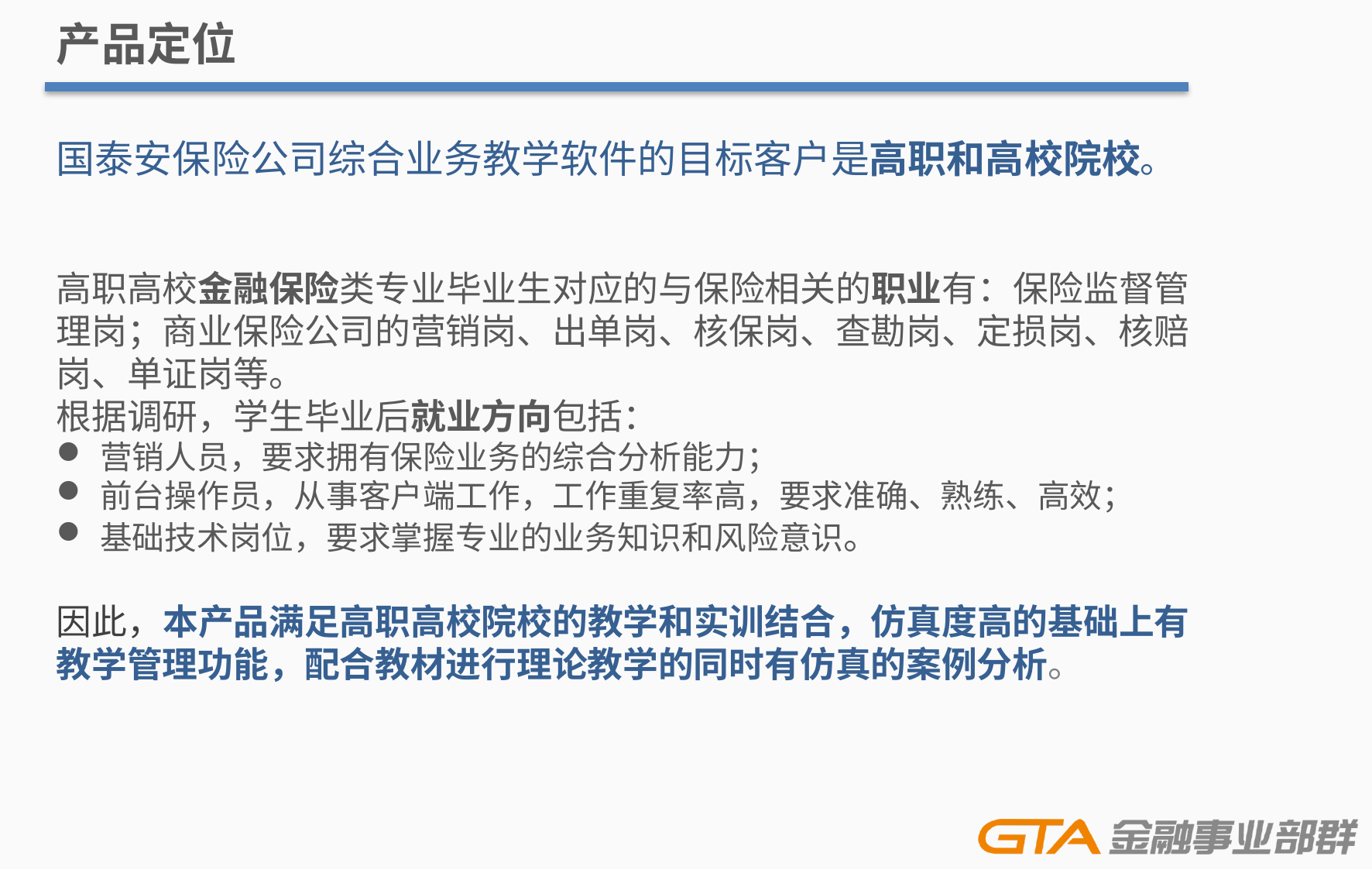

产品定位
国泰安保险公司综合业务教学软件的目标客户是高职和高校院校。
高职高校金融保险类专业毕业生对应的与保险相关的职业有：保险监督管理岗；商业保险公司的营销岗、出单岗、核保岗、查勘岗、定损岗、核赔岗、单证岗等。
根据调研，学生毕业后就业方向包括：
营销人员，要求拥有保险业务的综合分析能力；
前台操作员，从事客户端工作，工作重复率高，要求准确、熟练、高效；
基础技术岗位，要求掌握专业的业务知识和风险意识。

因此，本产品满足高职高校院校的教学和实训结合，仿真度高的基础上有教学管理功能，配合教材进行理论教学的同时有仿真的案例分析。